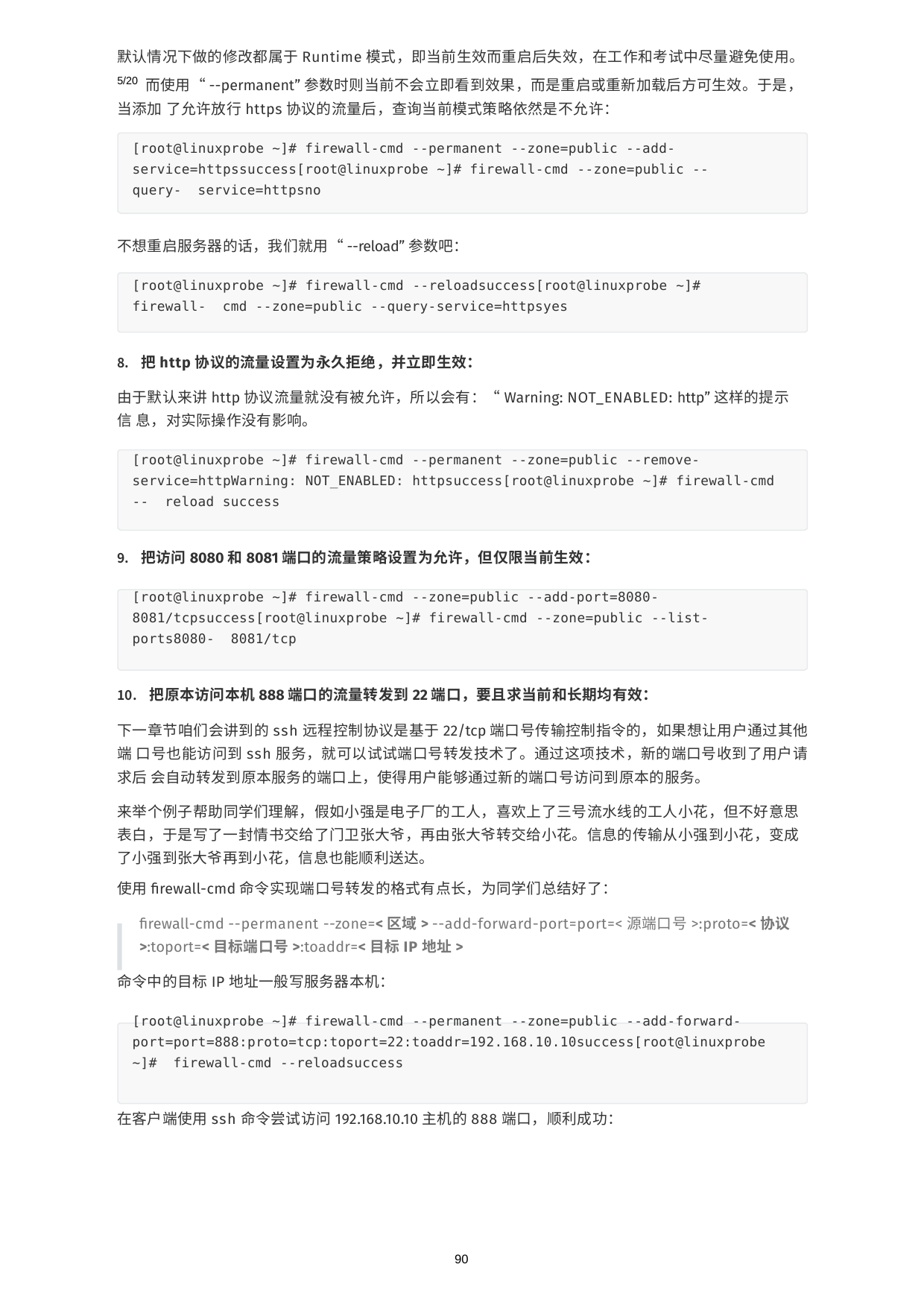

默认情况下做的修改都属于Runtime模式，即当前生效而重启后失效，在工作和考试中尽量避免使用。5/20 而使用“--permanent”参数时则当前不会立即看到效果，而是重启或重新加载后方可生效。于是，当添加 了允许放行https协议的流量后，查询当前模式策略依然是不允许：

[root@linuxprobe ~]# firewall-cmd --permanent --zone=public --add-  service=httpssuccess[root@linuxprobe ~]# firewall-cmd --zone=public --query-  service=httpsno

不想重启服务器的话，我们就用“--reload”参数吧：

[root@linuxprobe ~]# firewall-cmd --reloadsuccess[root@linuxprobe ~]# firewall-  cmd --zone=public --query-service=httpsyes

把http协议的流量设置为永久拒绝，并立即生效：
由于默认来讲http协议流量就没有被允许，所以会有：“Warning: NOT_ENABLED: http”这样的提示信 息，对实际操作没有影响。

[root@linuxprobe ~]# firewall-cmd --permanent --zone=public --remove-  service=httpWarning: NOT_ENABLED: httpsuccess[root@linuxprobe ~]# firewall-cmd --  reload success

把访问8080和8081端口的流量策略设置为允许，但仅限当前生效：

[root@linuxprobe ~]# firewall-cmd --zone=public --add-port=8080-  8081/tcpsuccess[root@linuxprobe ~]# firewall-cmd --zone=public --list-ports8080-  8081/tcp

把原本访问本机888端口的流量转发到22端口，要且求当前和长期均有效：
下一章节咱们会讲到的ssh远程控制协议是基于22/tcp端口号传输控制指令的，如果想让用户通过其他端 口号也能访问到ssh服务，就可以试试端口号转发技术了。通过这项技术，新的端口号收到了用户请求后 会自动转发到原本服务的端口上，使得用户能够通过新的端口号访问到原本的服务。
来举个例子帮助同学们理解，假如小强是电子厂的工人，喜欢上了三号流水线的工人小花，但不好意思 表白，于是写了一封情书交给了门卫张大爷，再由张大爷转交给小花。信息的传输从小强到小花，变成 了小强到张大爷再到小花，信息也能顺利送达。

使用firewall-cmd命令实现端口号转发的格式有点长，为同学们总结好了：
firewall-cmd --permanent --zone=<区域> --add-forward-port=port=<源端口号>:proto=<协议
>:toport=<目标端口号>:toaddr=<目标IP地址>
命令中的目标IP地址一般写服务器本机：

[root@linuxprobe ~]# firewall-cmd --permanent --zone=public --add-forward-  port=port=888:proto=tcp:toport=22:toaddr=192.168.10.10success[root@linuxprobe ~]#  firewall-cmd --reloadsuccess

在客户端使用ssh命令尝试访问192.168.10.10主机的888端口，顺利成功：

90